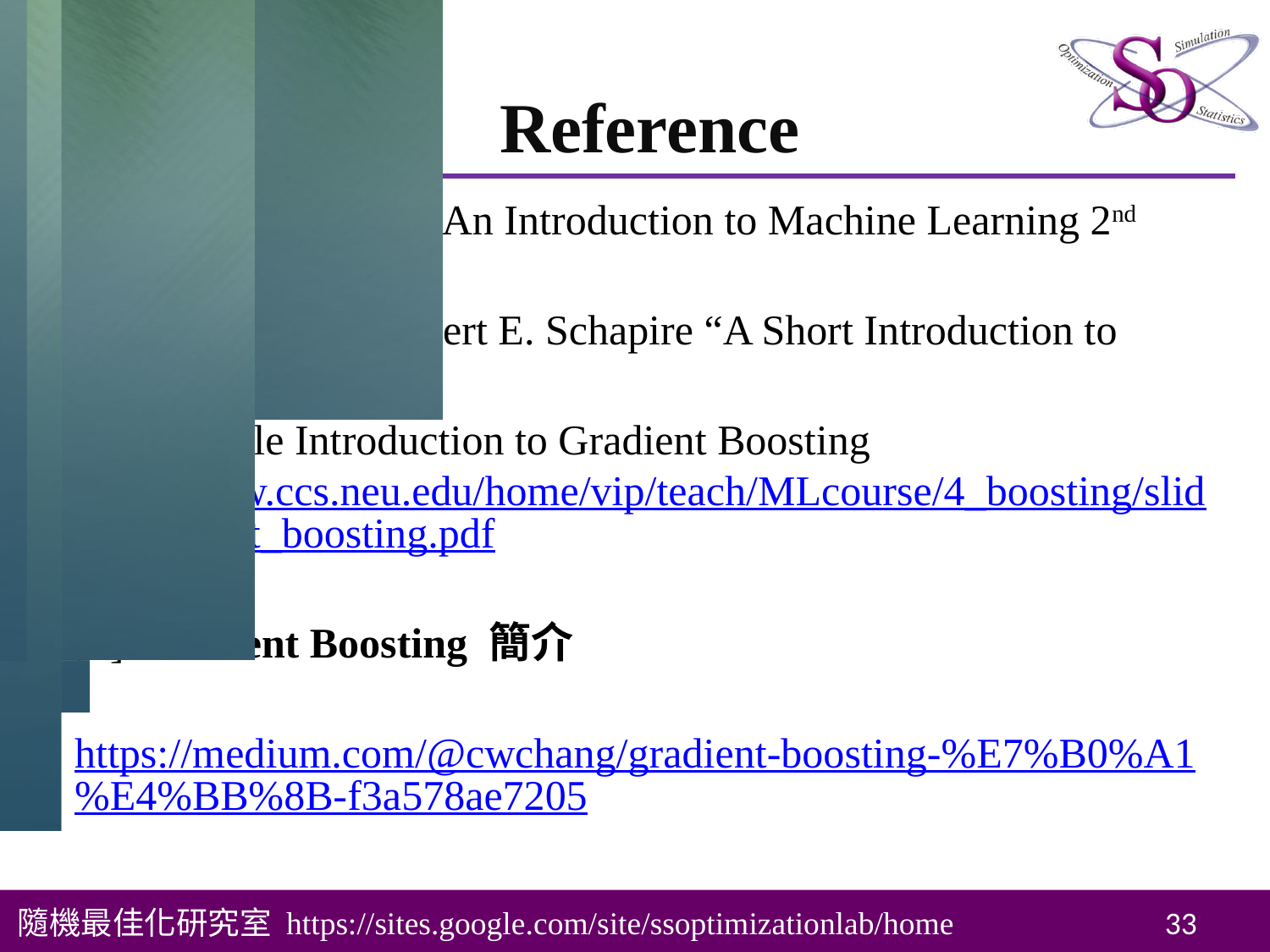

# Reference
 [1] Miroslav Kubat “An Introduction to Machine Learning 2nd Edition” Chapter 9
[2] Yoav Freund, Robert E. Schapire “A Short Introduction to Boosting “
[3] A Gentle Introduction to Gradient Boosting http://www.ccs.neu.edu/home/vip/teach/MLcourse/4_boosting/slides/gradient_boosting.pdf
[4] Gradient Boosting 簡介
 https://medium.com/@cwchang/gradient-boosting-%E7%B0%A1%E4%BB%8B-f3a578ae7205